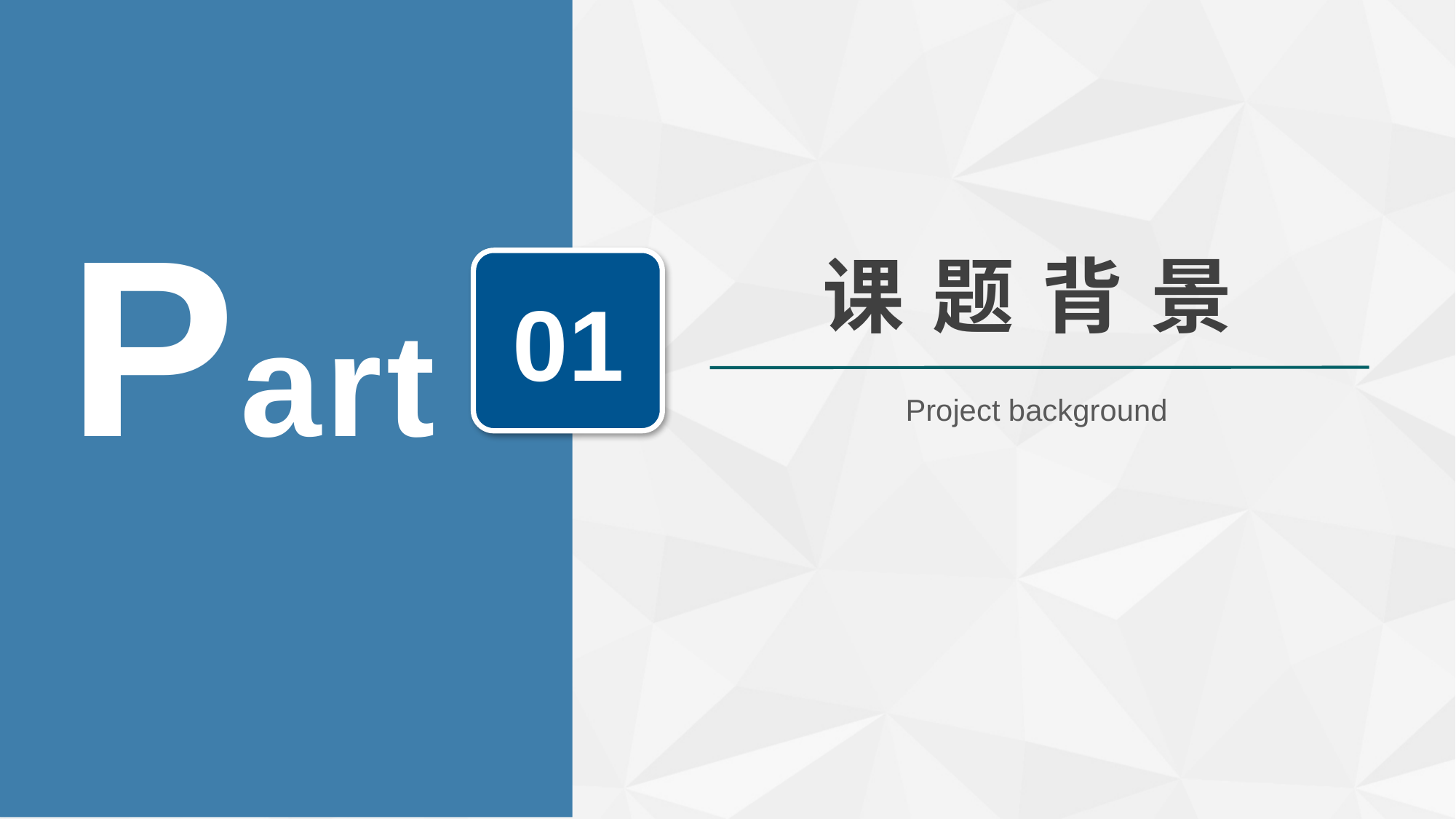

Part
课 题 背 景

01
Project background